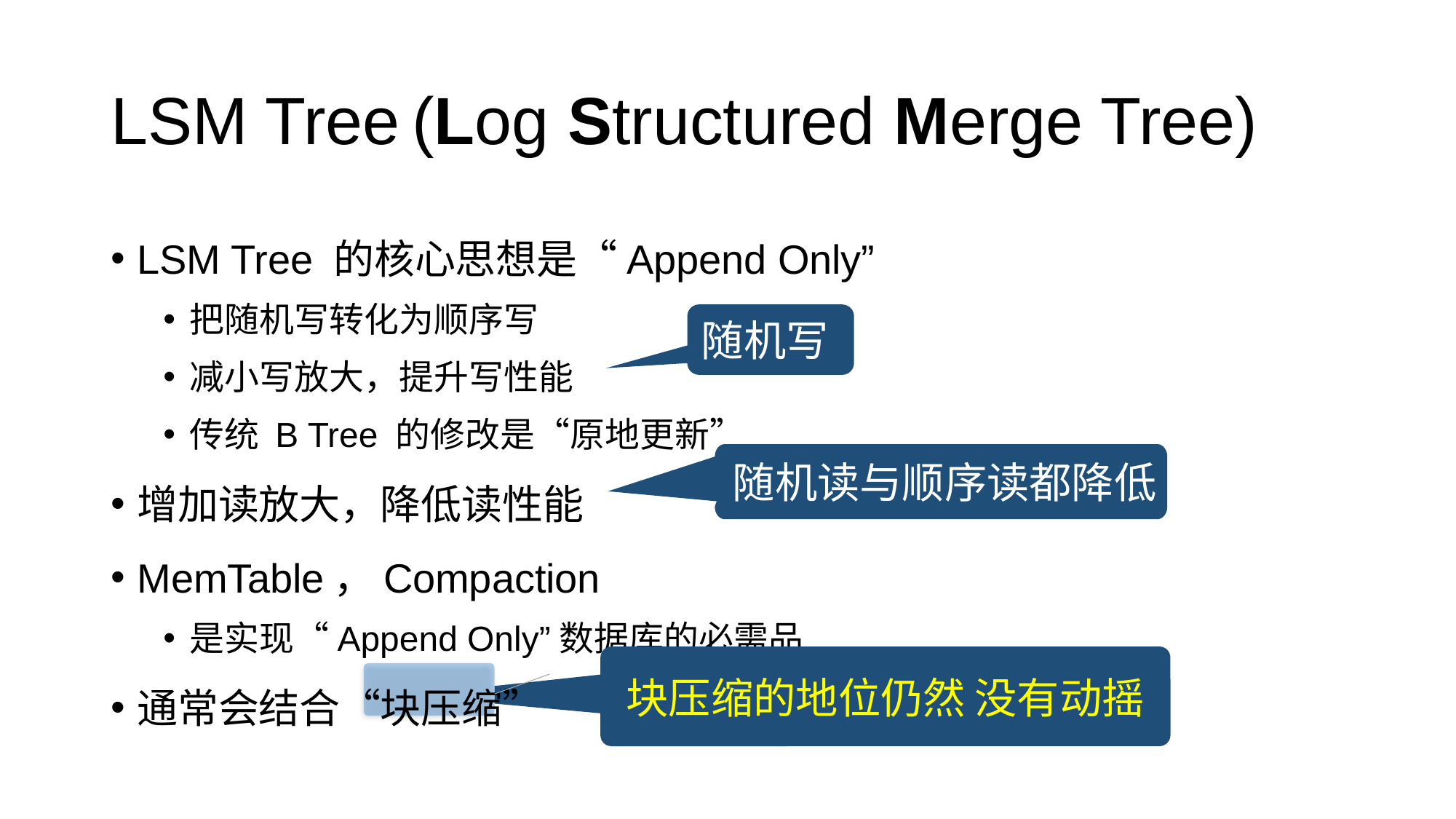

# LSM Tree (Log Structured Merge Tree)
LSM Tree 的核心思想是“Append Only”
把随机写转化为顺序写
减小写放大，提升写性能
传统 B Tree 的修改是“原地更新”
增加读放大，降低读性能
MemTable，Compaction
是实现“Append Only”数据库的必需品
通常会结合“块压缩”
随机写
随机读与顺序读都降低

块压缩的地位仍然 没有动摇